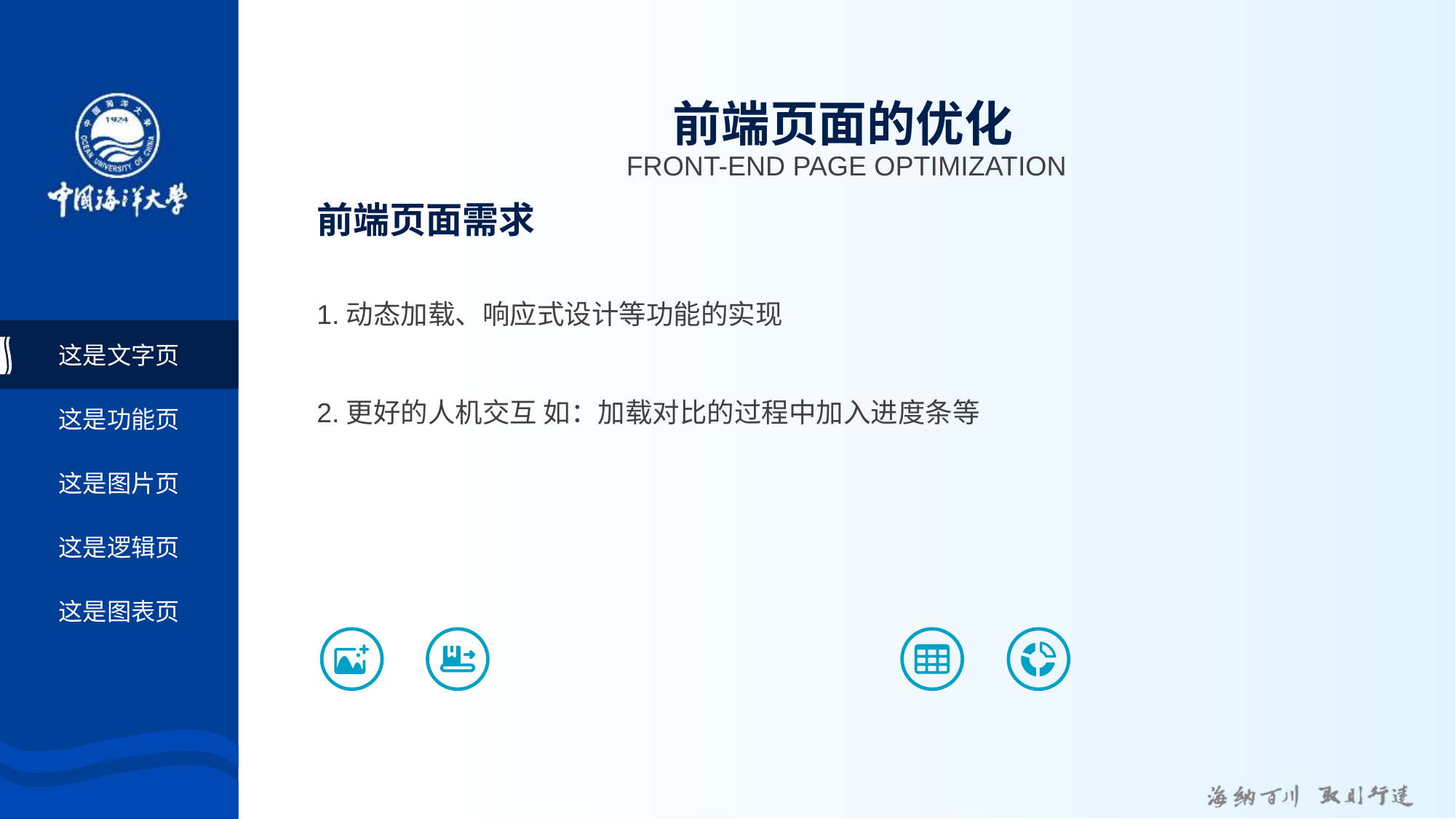

# 前端页面的优化
FRONT-END PAGE OPTIMIZATION
前端页面需求

1.动态加载、响应式设计等功能的实现

2.更好的人机交互 如：加载对比的过程中加入进度条等

这是文字页
这是功能页
这是图片页
这是逻辑页
这是图表页